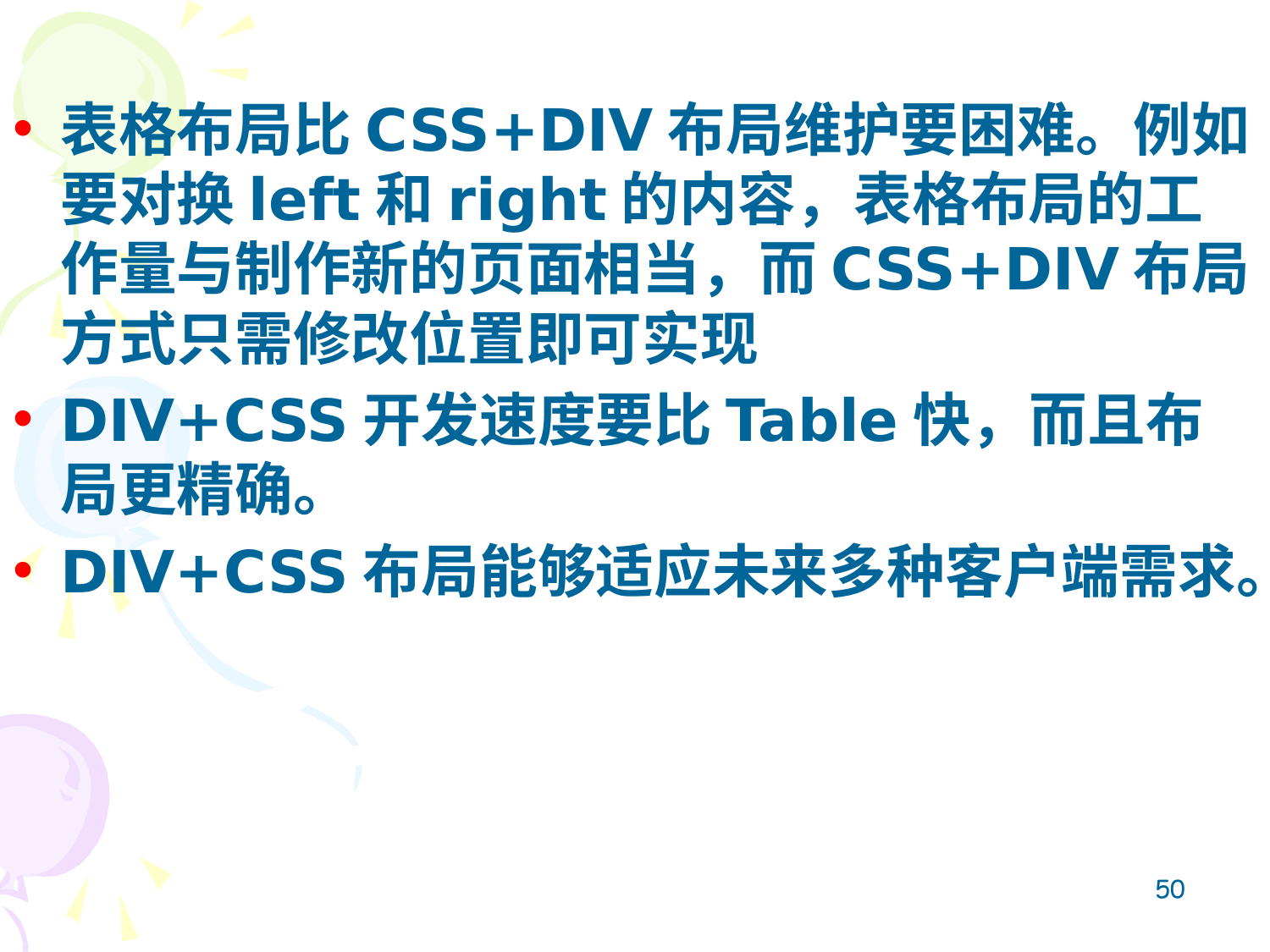

表格布局比CSS+DIV布局维护要困难。例如要对换left和right的内容，表格布局的工作量与制作新的页面相当，而CSS+DIV布局方式只需修改位置即可实现
DIV+CSS开发速度要比Table快，而且布局更精确。
DIV+CSS布局能够适应未来多种客户端需求。

50